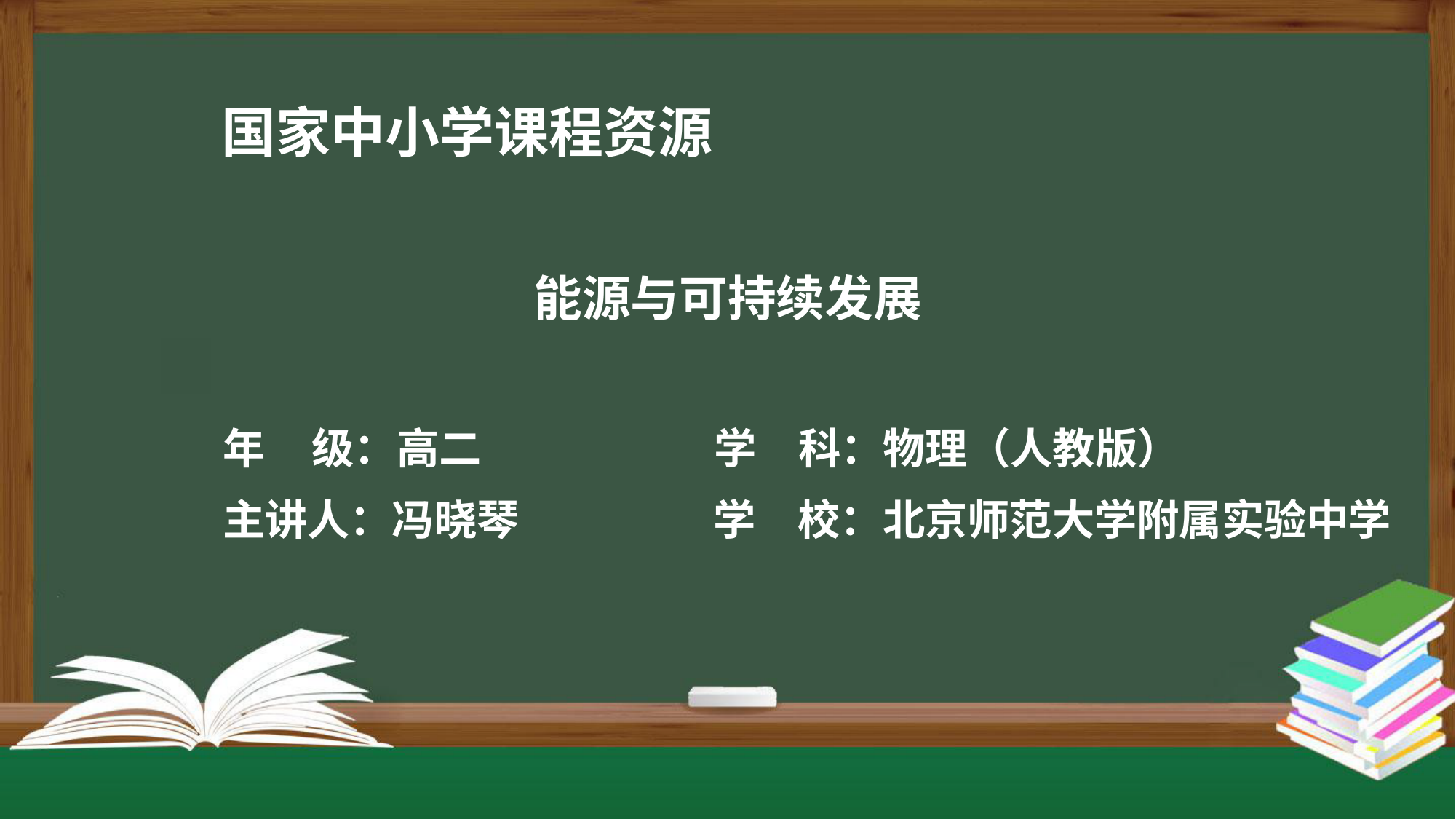

# 国家中小学课程资源
能源与可持续发展

| 年 级：高二 | 学 | 科：物理（人教版） |
| --- | --- | --- |
| 主讲人：冯晓琴 | 学 | 校：北京师范大学附属实验中学 |